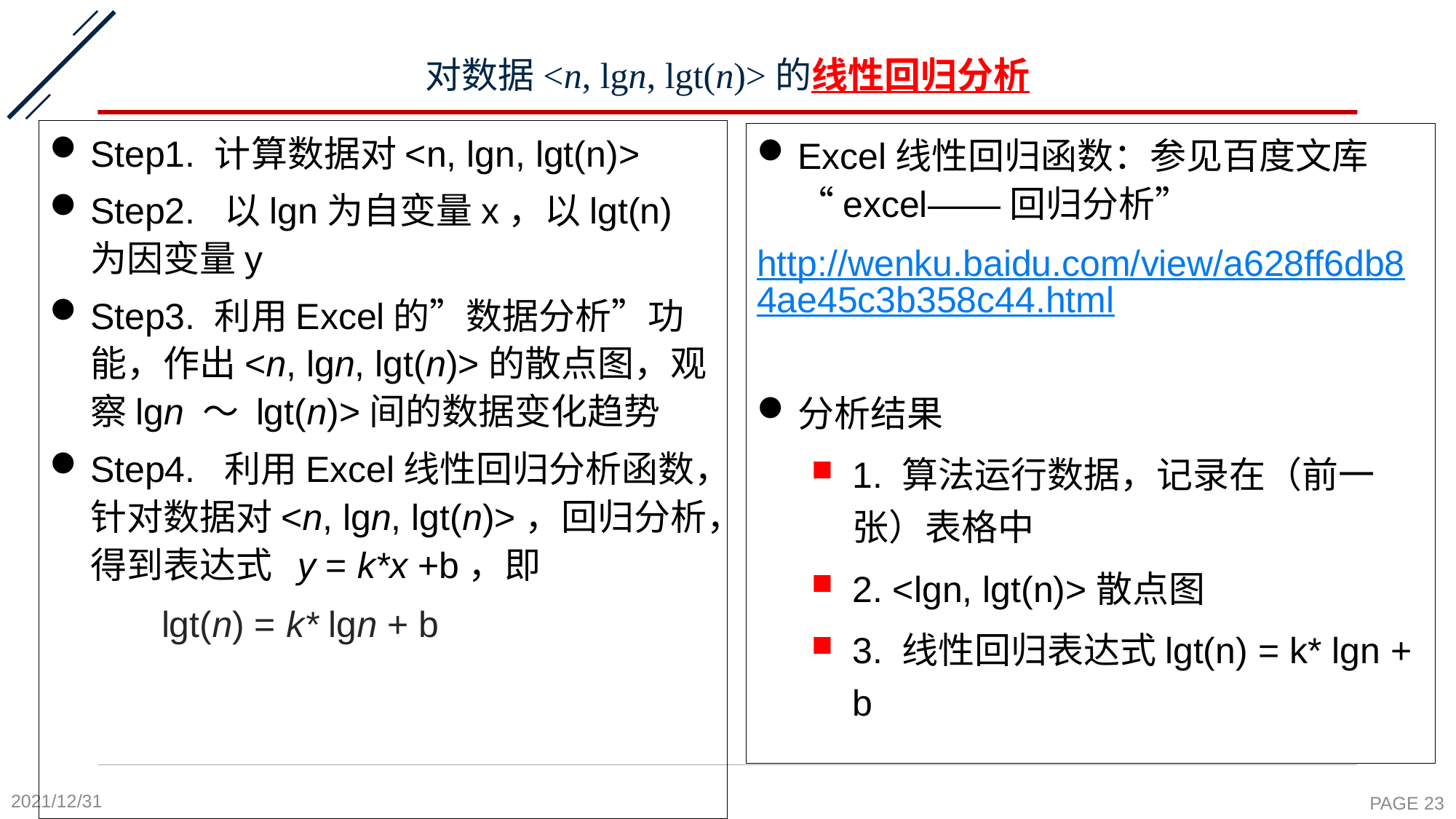

# 对数据<n, lgn, lgt(n)>的线性回归分析
Step1. 计算数据对<n, lgn, lgt(n)>
Step2.  以lgn为自变量x，以lgt(n)为因变量y
Step3. 利用Excel的”数据分析”功能，作出<n, lgn, lgt(n)>的散点图，观察lgn ～ lgt(n)>间的数据变化趋势
Step4.  利用Excel线性回归分析函数，针对数据对<n, lgn, lgt(n)>，回归分析，得到表达式  y = k*x +b，即
           lgt(n) = k* lgn + b
Excel线性回归函数：参见百度文库“excel——回归分析”
http://wenku.baidu.com/view/a628ff6db84ae45c3b358c44.html

分析结果
1. 算法运行数据，记录在（前一张）表格中
2. <lgn, lgt(n)>散点图
3. 线性回归表达式lgt(n) = k* lgn + b

2021/12/31
PAGE 23